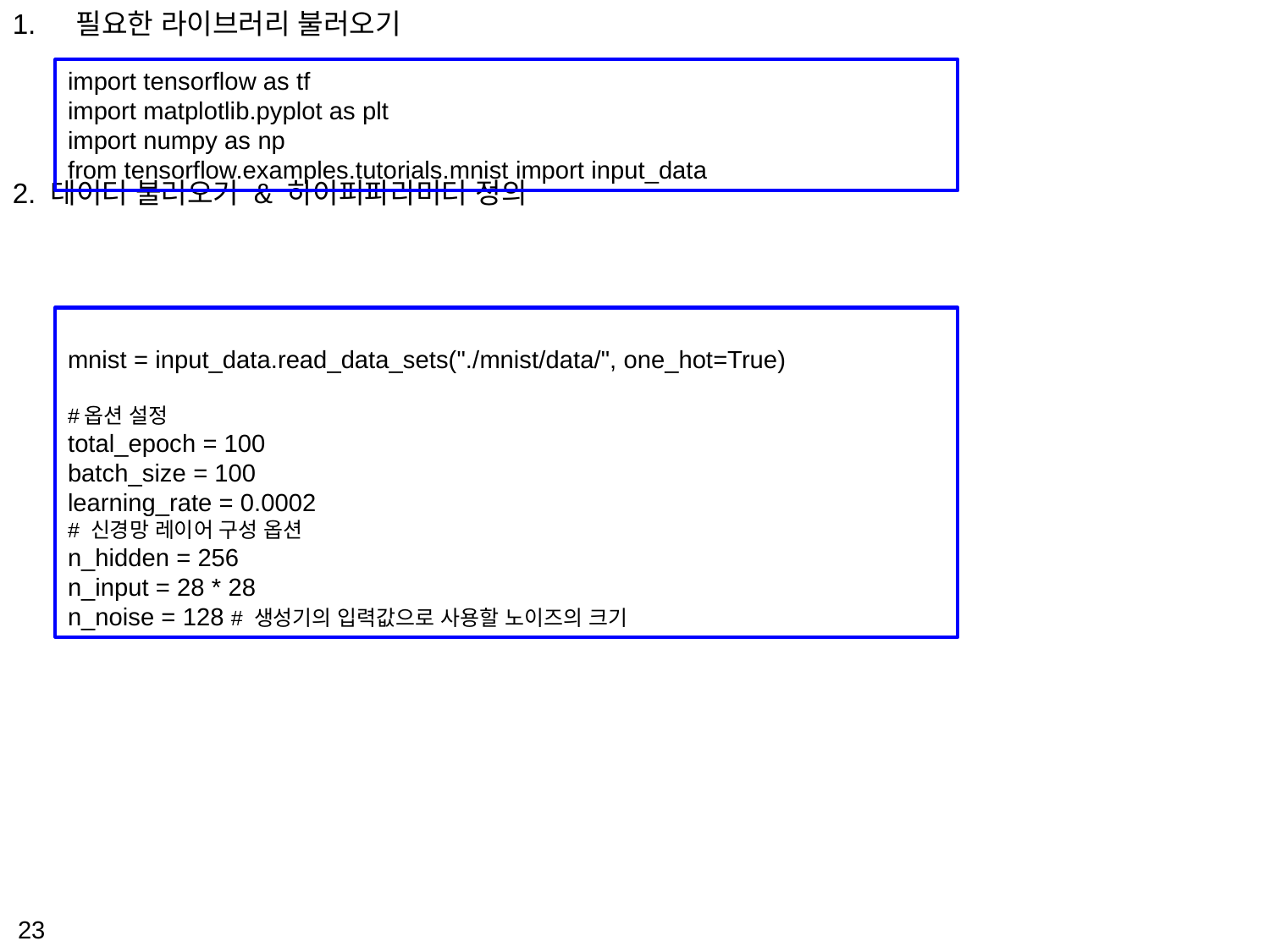

필요한 라이브러리 불러오기

2. 데이터 불러오기 & 하이퍼파라미터 정의

import tensorflow as tf
import matplotlib.pyplot as plt
import numpy as np
from tensorflow.examples.tutorials.mnist import input_data

mnist = input_data.read_data_sets("./mnist/data/", one_hot=True)

#옵션 설정
total_epoch = 100
batch_size = 100
learning_rate = 0.0002
# 신경망 레이어 구성 옵션
n_hidden = 256
n_input = 28 * 28
n_noise = 128 # 생성기의 입력값으로 사용할 노이즈의 크기
23